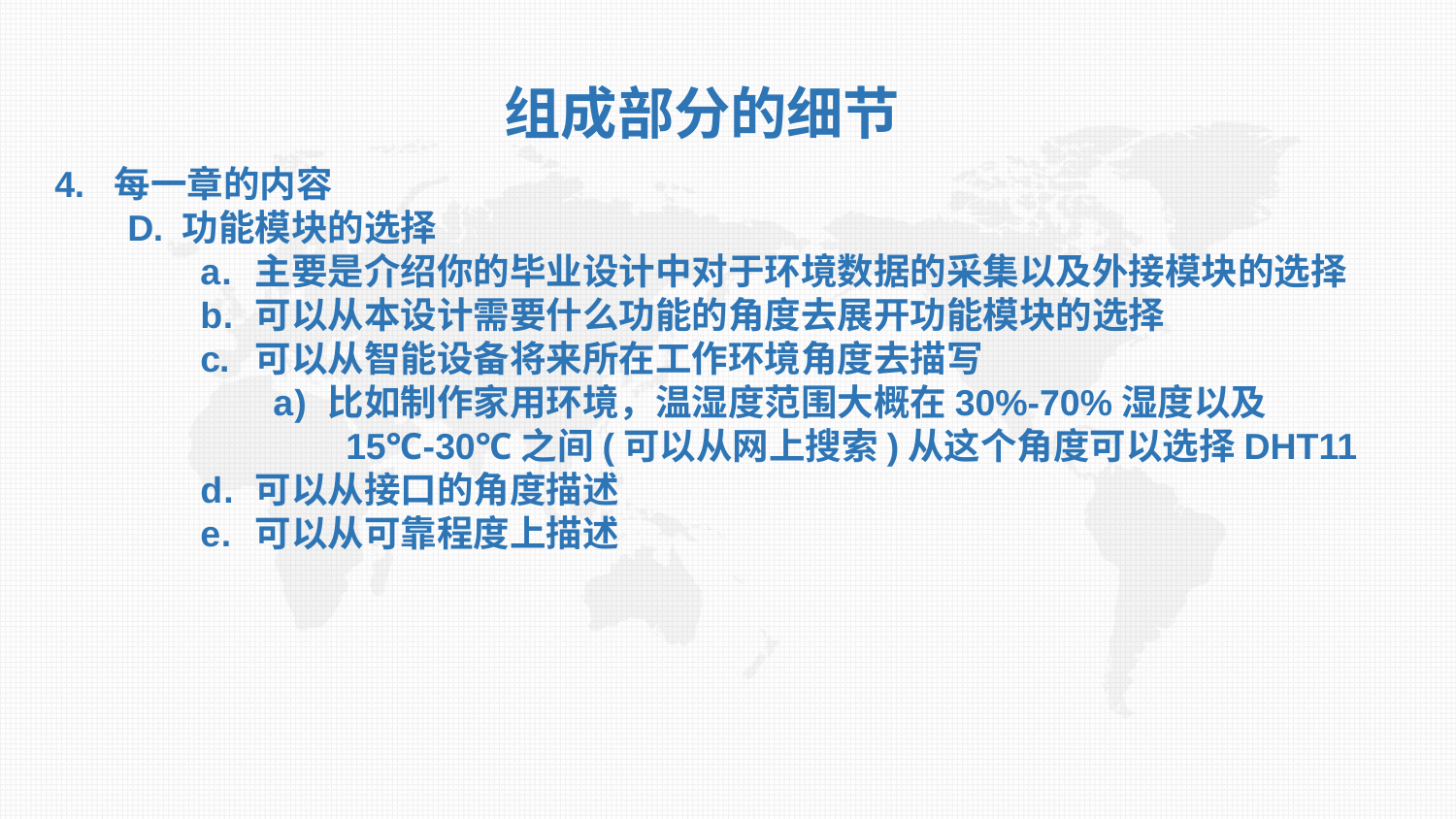

组成部分的细节
4.  每一章的内容
功能模块的选择
主要是介绍你的毕业设计中对于环境数据的采集以及外接模块的选择
可以从本设计需要什么功能的角度去展开功能模块的选择
可以从智能设备将来所在工作环境角度去描写
比如制作家用环境，温湿度范围大概在30%-70%湿度以及
15℃-30℃之间(可以从网上搜索)从这个角度可以选择DHT11
可以从接口的角度描述
可以从可靠程度上描述